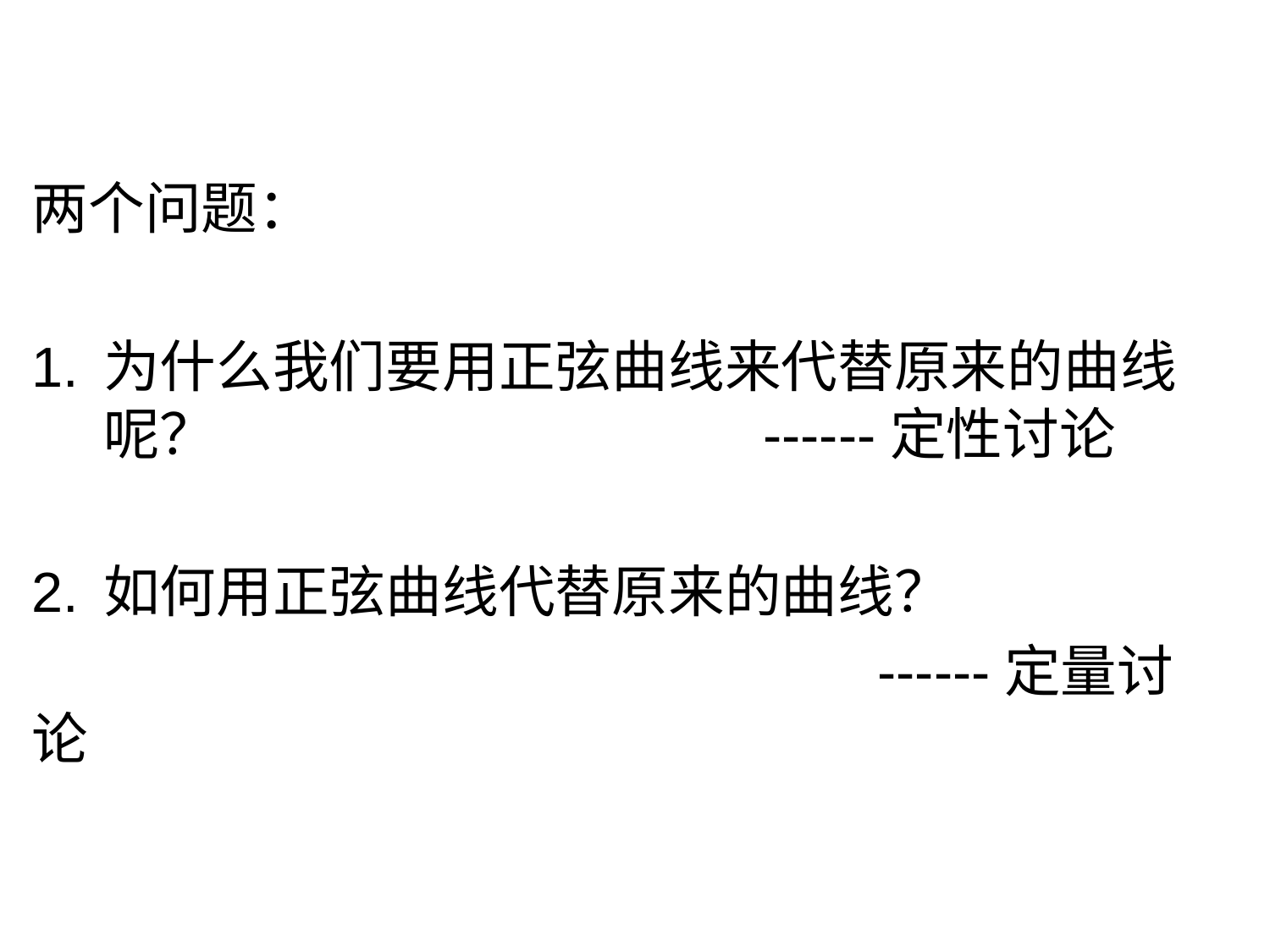

# 两个问题：

为什么我们要用正弦曲线来代替原来的曲线呢？                                          ------定性讨论

如何用正弦曲线代替原来的曲线？
                                                      ------定量讨论